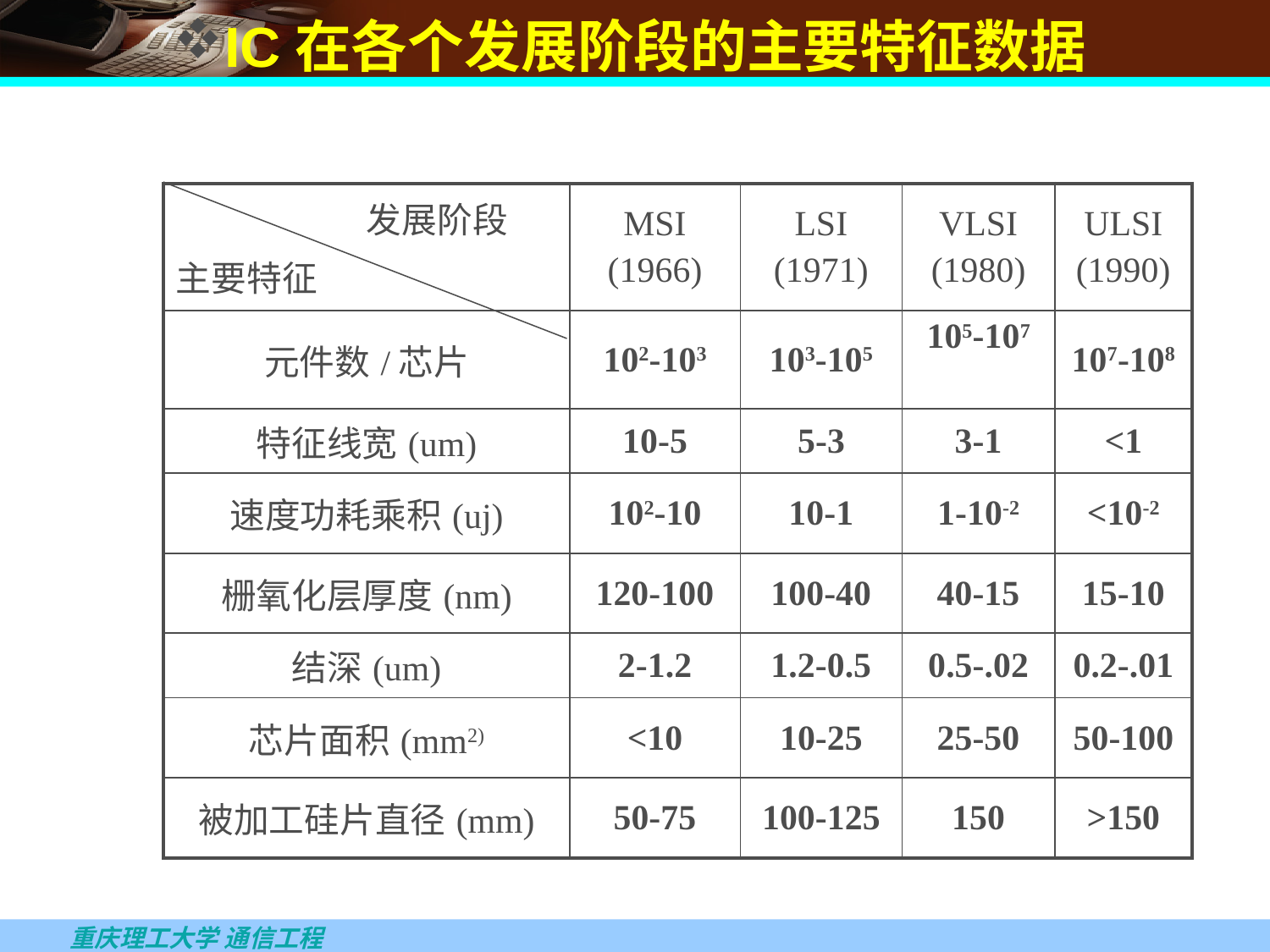

IC在各个发展阶段的主要特征数据

| 发展阶段 主要特征 | MSI (1966) | LSI (1971) | VLSI (1980) | ULSI (1990) |
| --- | --- | --- | --- | --- |
| 元件数/芯片 | 102-103 | 103-105 | 105-107 | 107-108 |
| 特征线宽(um) | 10-5 | 5-3 | 3-1 | <1 |
| 速度功耗乘积(uj) | 102-10 | 10-1 | 1-10-2 | <10-2 |
| 栅氧化层厚度(nm) | 120-100 | 100-40 | 40-15 | 15-10 |
| 结深(um) | 2-1.2 | 1.2-0.5 | 0.5-.02 | 0.2-.01 |
| 芯片面积(mm2) | <10 | 10-25 | 25-50 | 50-100 |
| 被加工硅片直径(mm) | 50-75 | 100-125 | 150 | >150 |